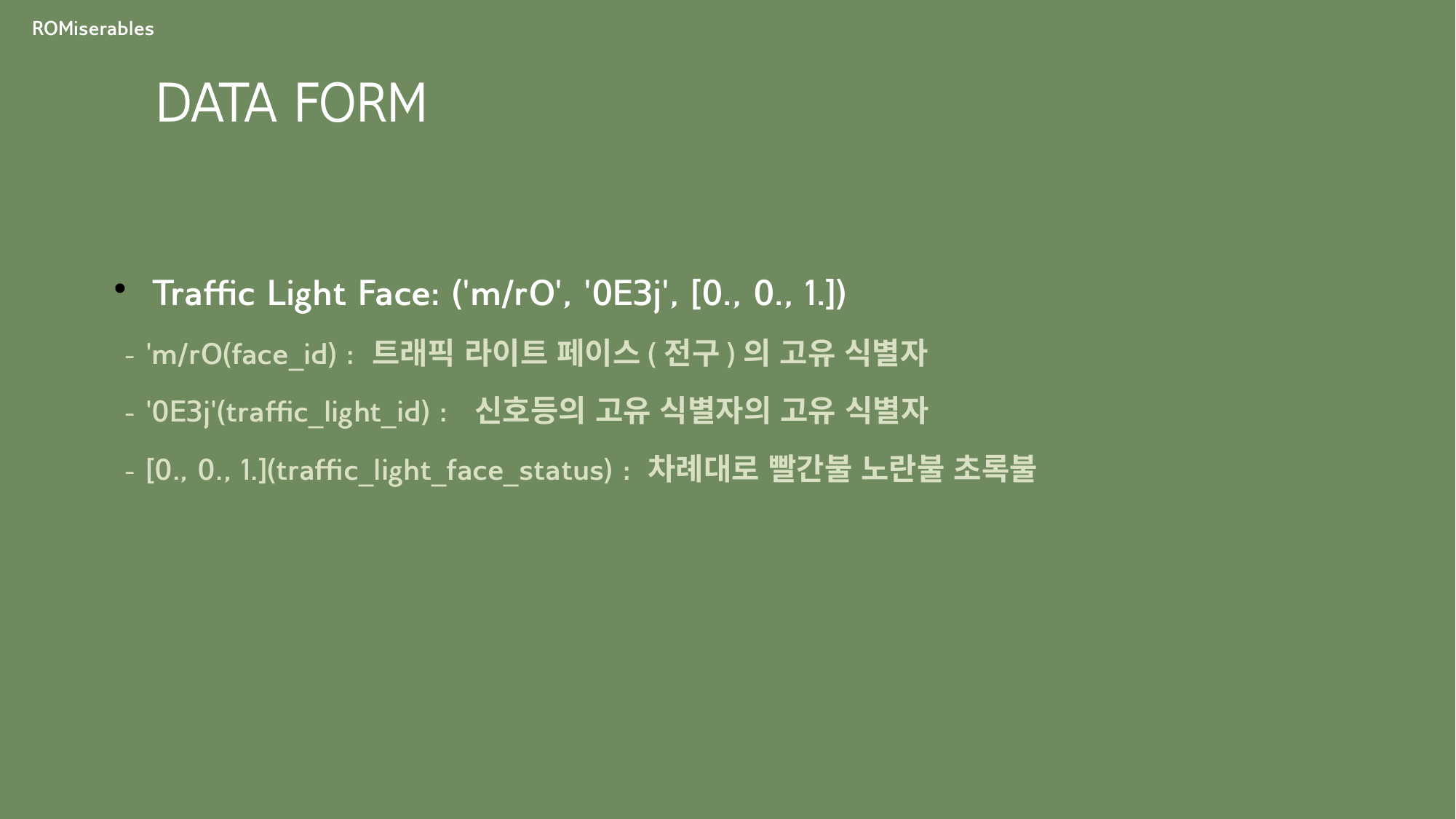

ROMiserables
DATA FORM
Traffic Light Face: ('m/rO', '0E3j', [0., 0., 1.])
 - 'm/rO(face_id) : 트래픽 라이트 페이스(전구)의 고유 식별자
 - '0E3j'(traffic_light_id) :  신호등의 고유 식별자의 고유 식별자
 - [0., 0., 1.](traffic_light_face_status) : 차례대로 빨간불 노란불 초록불